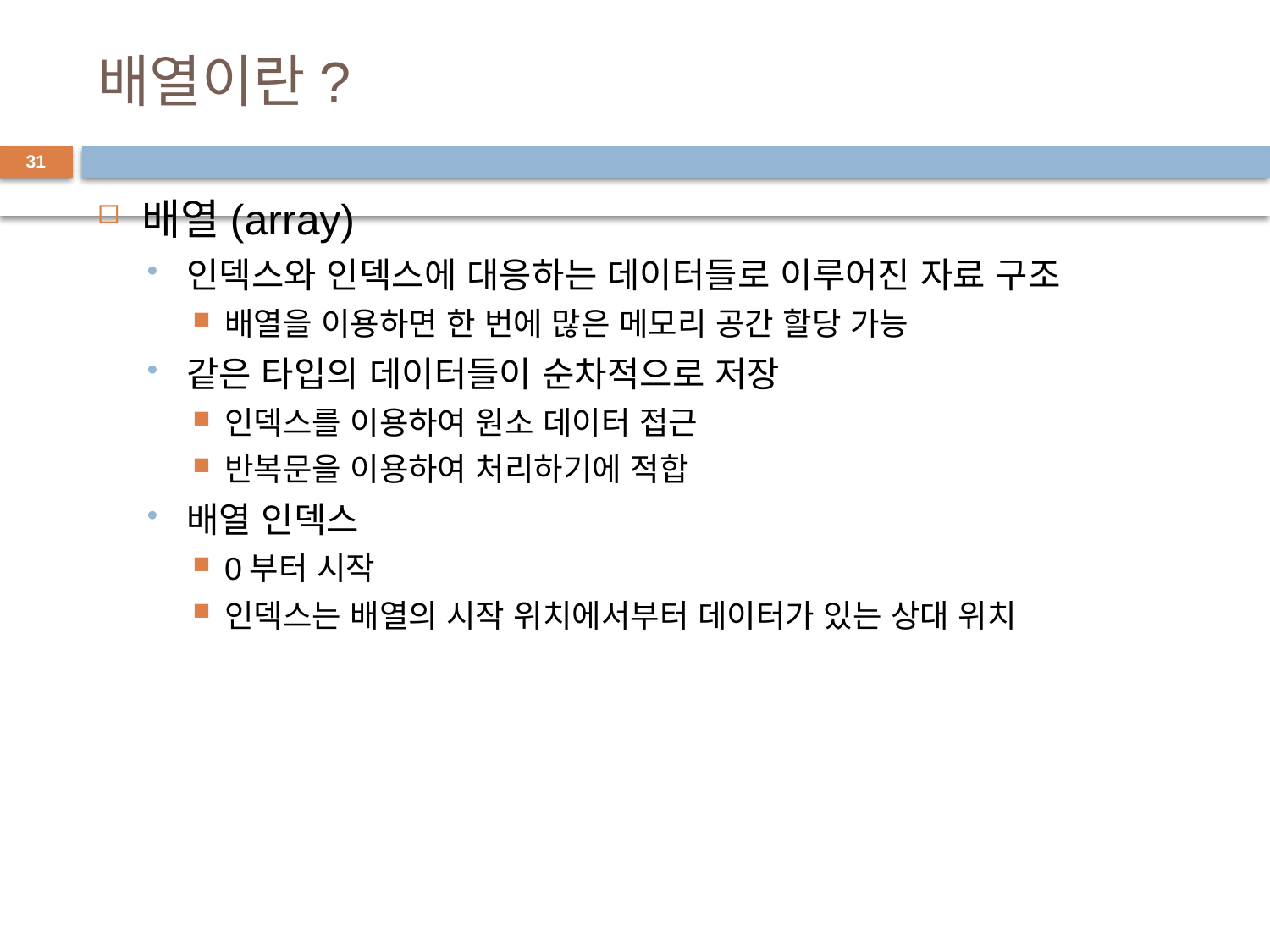

# 배열이란?
31
배열(array)
인덱스와 인덱스에 대응하는 데이터들로 이루어진 자료 구조
배열을 이용하면 한 번에 많은 메모리 공간 할당 가능
같은 타입의 데이터들이 순차적으로 저장
인덱스를 이용하여 원소 데이터 접근
반복문을 이용하여 처리하기에 적합
배열 인덱스
0부터 시작
인덱스는 배열의 시작 위치에서부터 데이터가 있는 상대 위치